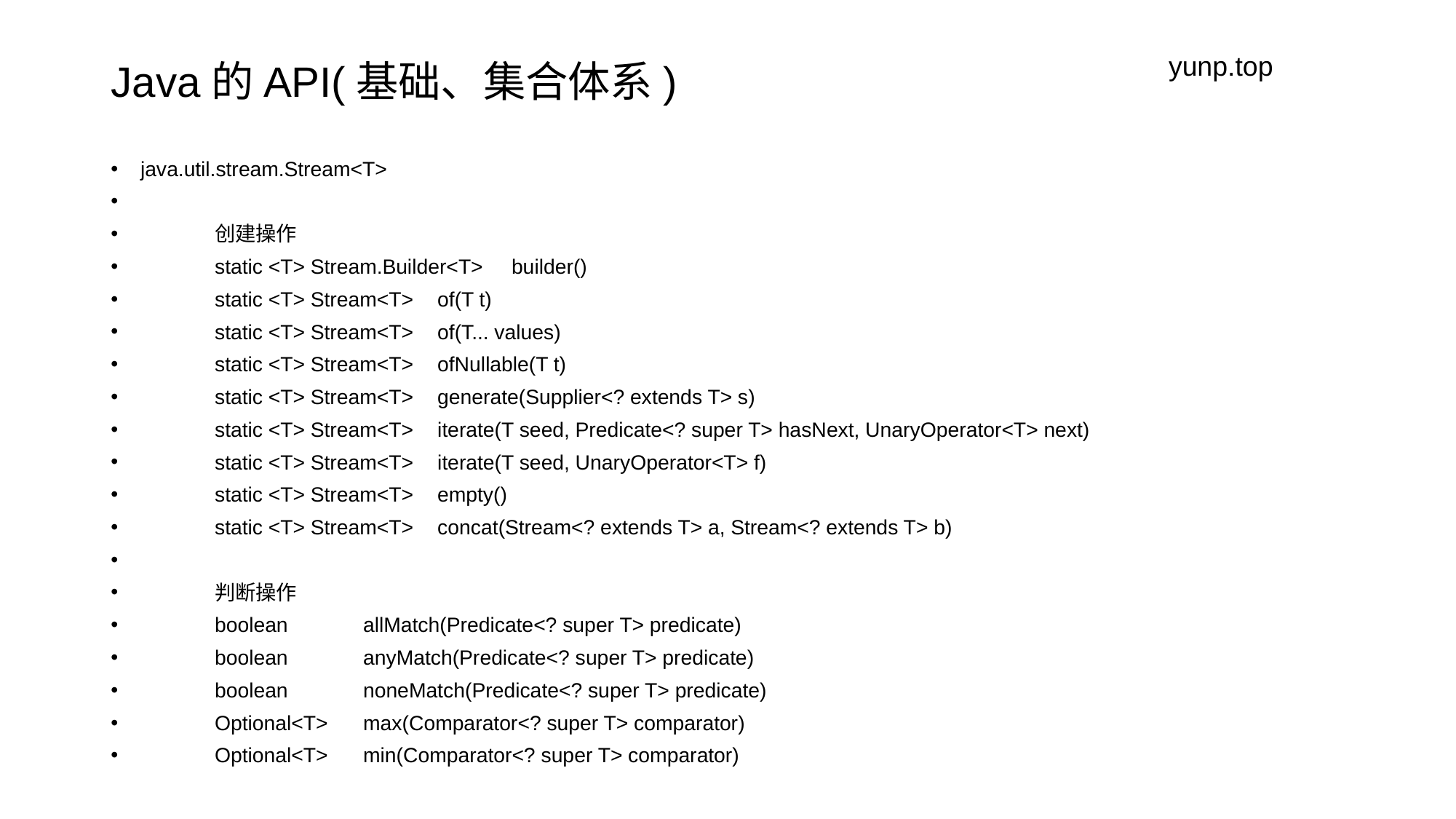

# Java的API(基础、集合体系)
yunp.top
java.util.stream.Stream<T>

	创建操作
	static <T> Stream.Builder<T> 	builder()
	static <T> Stream<T> 	of​(T t)
	static <T> Stream<T> 	of​(T... values)
	static <T> Stream<T> 	ofNullable​(T t)
	static <T> Stream<T> 	generate​(Supplier<? extends T> s)
	static <T> Stream<T> 	iterate​(T seed, Predicate<? super T> hasNext, UnaryOperator<T> next)
	static <T> Stream<T> 	iterate​(T seed, UnaryOperator<T> f)
	static <T> Stream<T> 	empty()
	static <T> Stream<T> 	concat​(Stream<? extends T> a, Stream<? extends T> b)

	判断操作
	boolean 	allMatch​(Predicate<? super T> predicate)
	boolean 	anyMatch​(Predicate<? super T> predicate)
	boolean 	noneMatch​(Predicate<? super T> predicate)
	Optional<T> 	max​(Comparator<? super T> comparator)
	Optional<T> 	min​(Comparator<? super T> comparator)